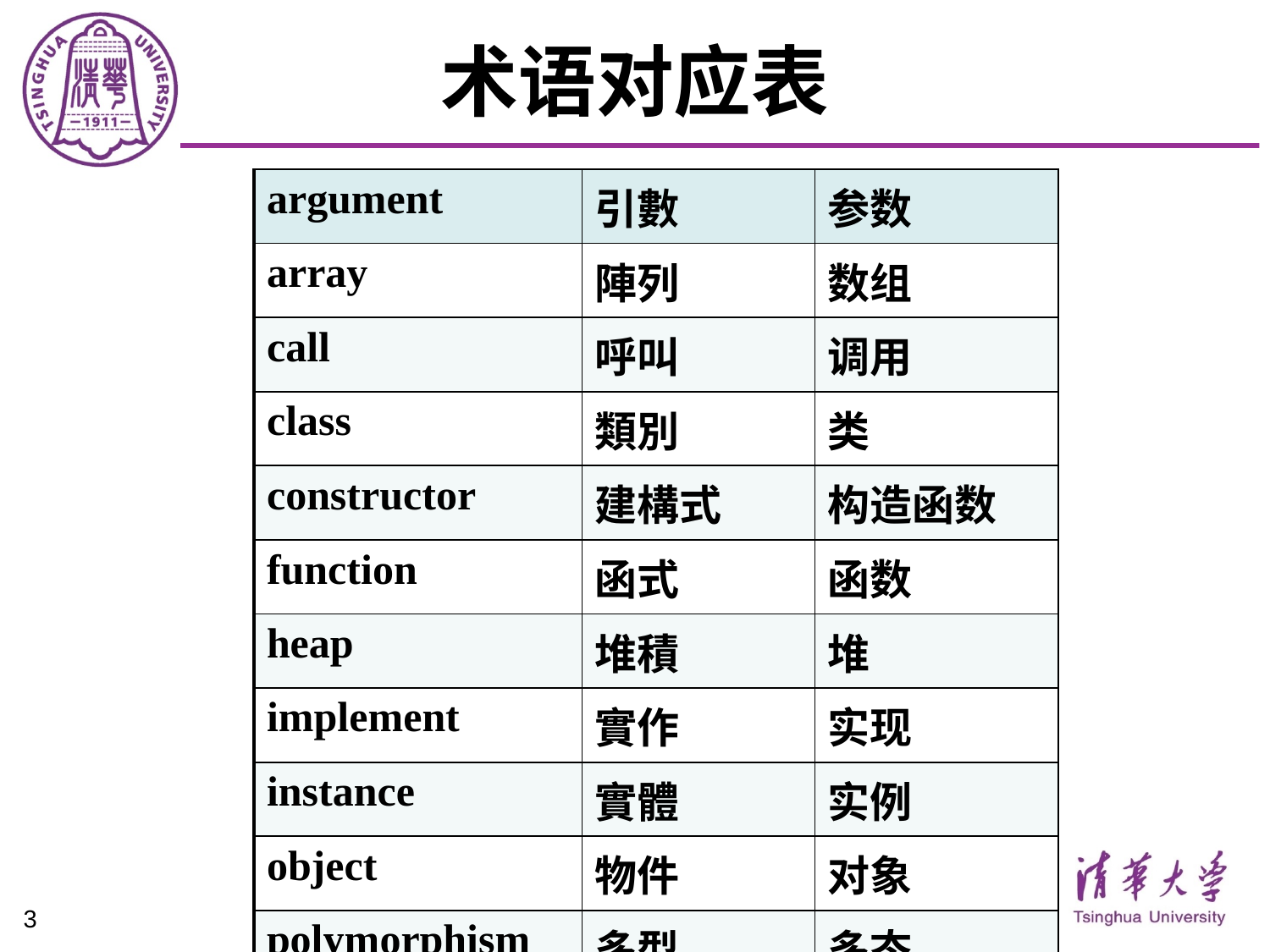

# 术语对应表
| argument | 引數 | 参数 |
| --- | --- | --- |
| array | 陣列 | 数组 |
| call | 呼叫 | 调用 |
| class | 類別 | 类 |
| constructor | 建構式 | 构造函数 |
| function | 函式 | 函数 |
| heap | 堆積 | 堆 |
| implement | 實作 | 实现 |
| instance | 實體 | 实例 |
| object | 物件 | 对象 |
| polymorphism | 多型 | 多态 |
| return | 傳回 | 返回 |
3